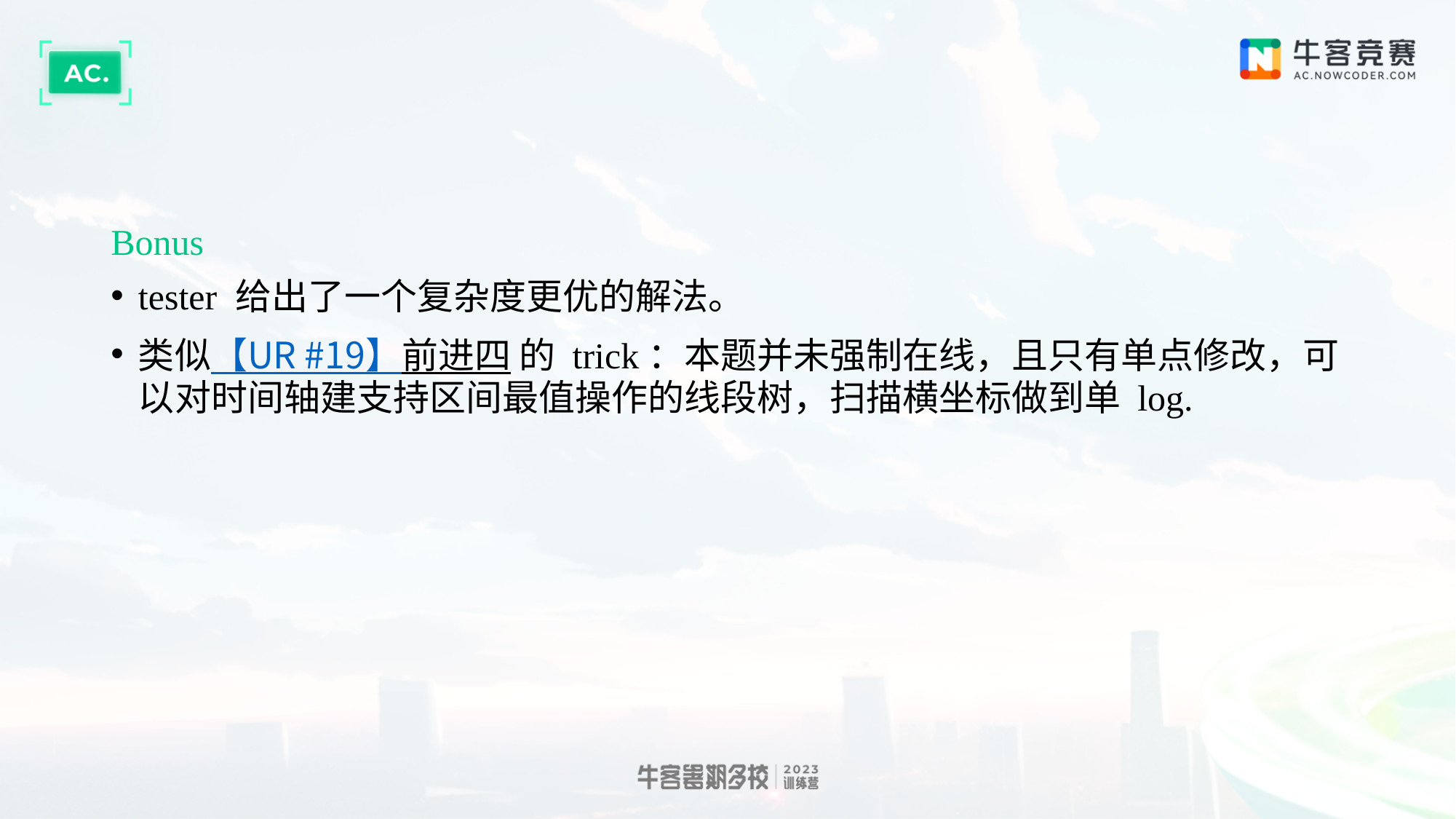

#
Bonus
tester 给出了一个复杂度更优的解法。
类似【UR #19】前进四 的 trick：本题并未强制在线，且只有单点修改，可以对时间轴建支持区间最值操作的线段树，扫描横坐标做到单 log.